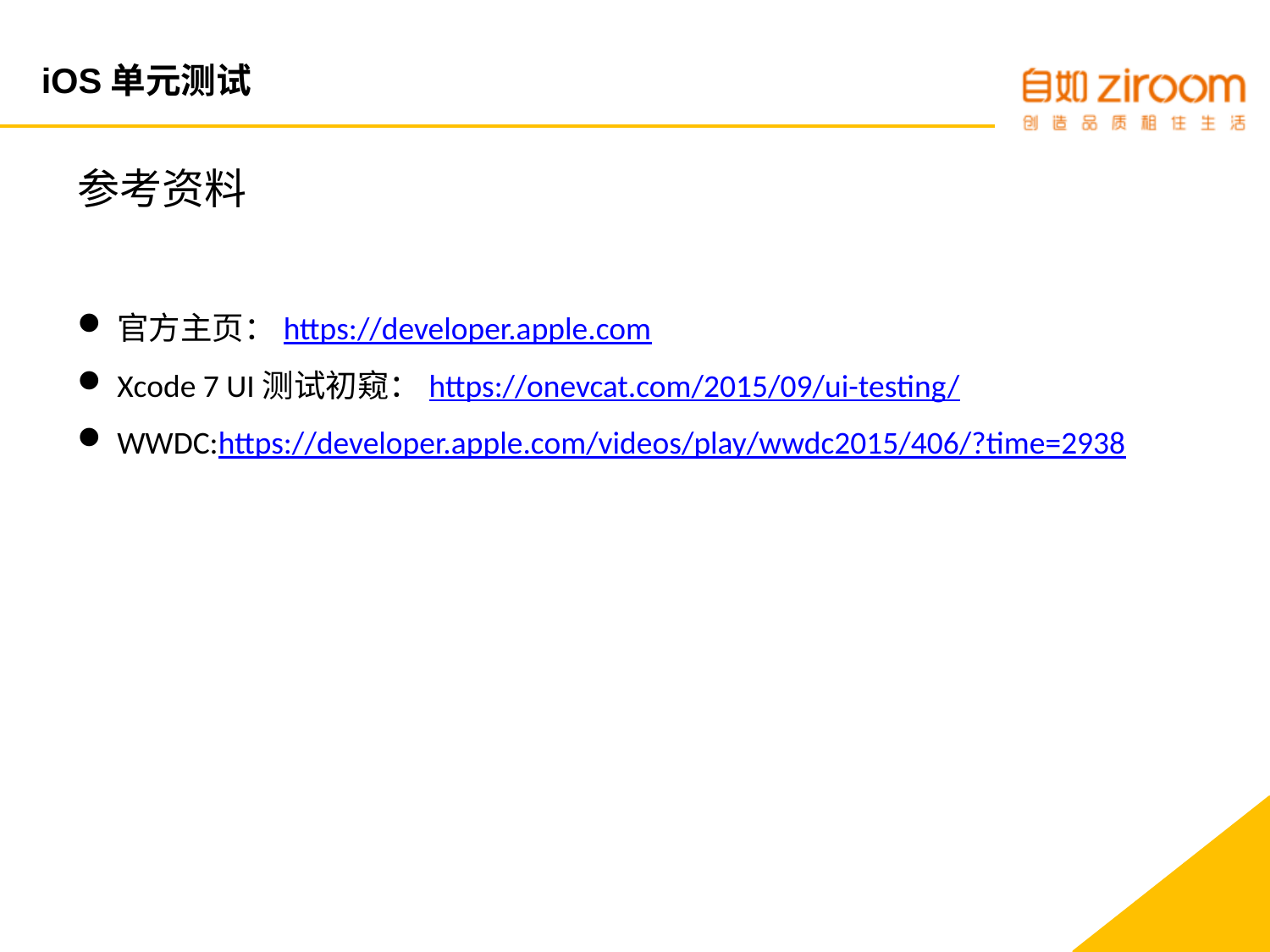

# iOS单元测试

参考资料

官方主页：https://developer.apple.com
Xcode 7 UI测试初窥：https://onevcat.com/2015/09/ui-testing/
WWDC:https://developer.apple.com/videos/play/wwdc2015/406/?time=2938